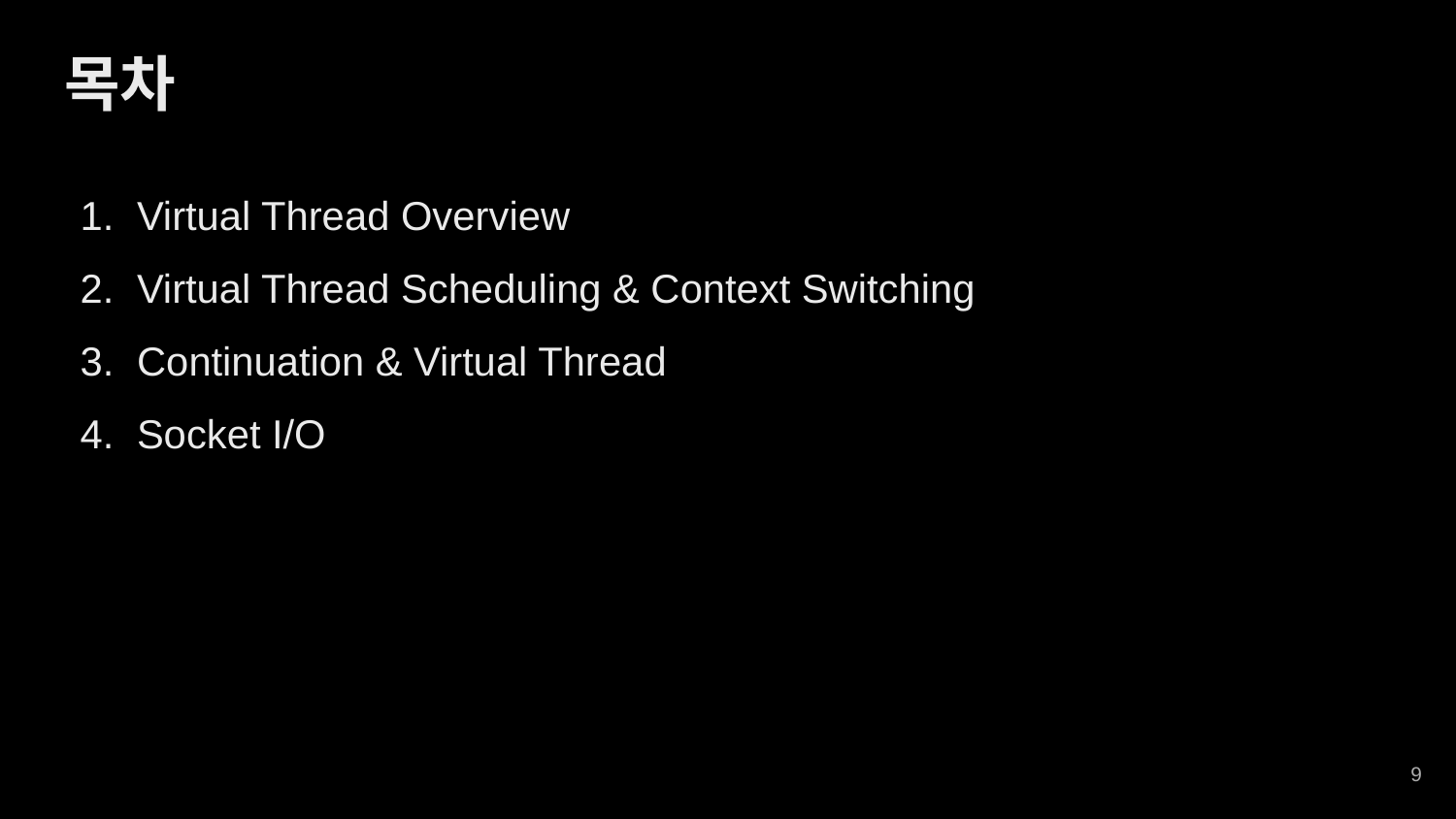

목차
Virtual Thread Overview
Virtual Thread Scheduling & Context Switching
Continuation & Virtual Thread
Socket I/O

9